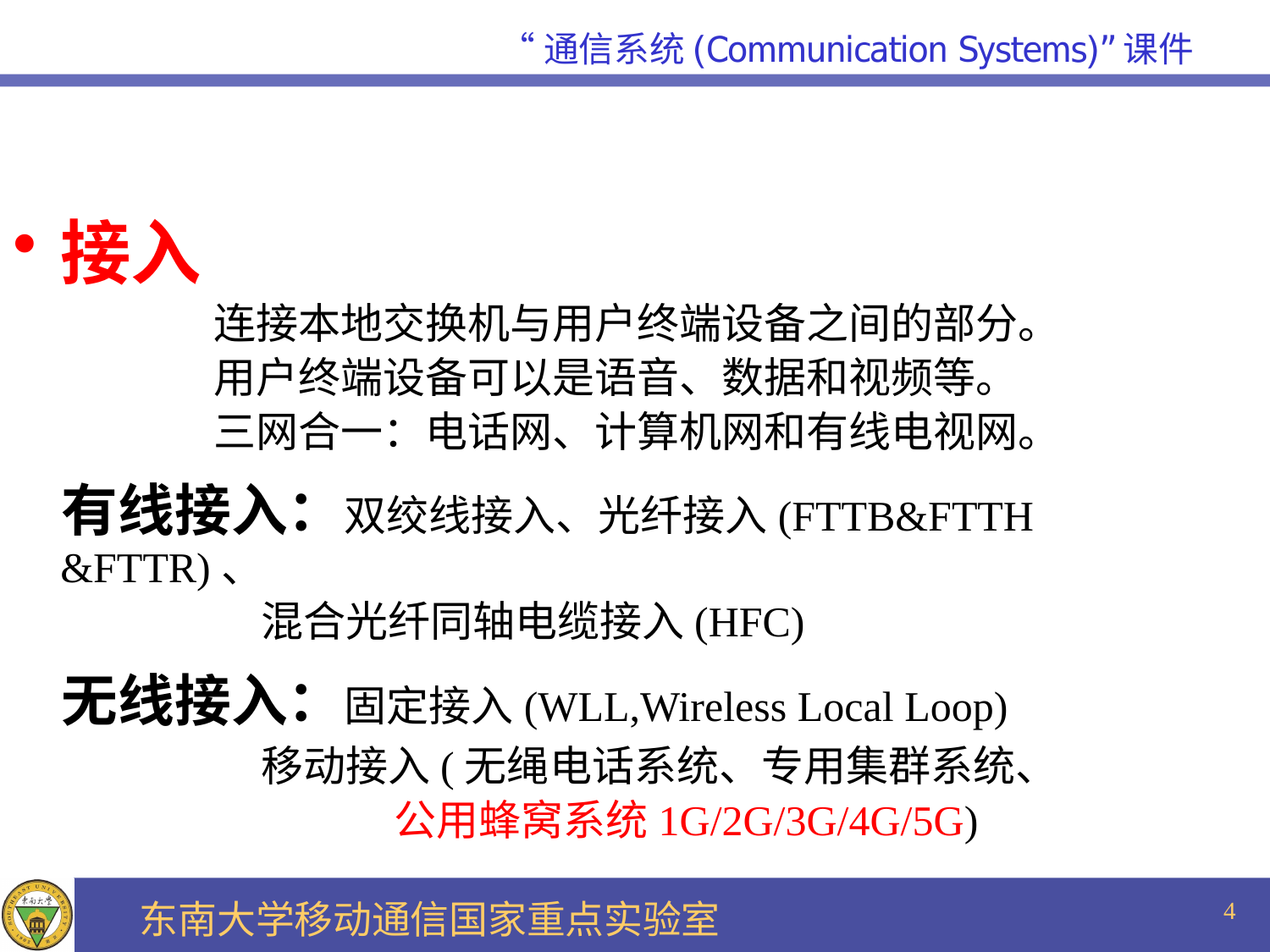

接入
                    连接本地交换机与用户终端设备之间的部分。
                    用户终端设备可以是语音、数据和视频等。
                    三网合一：电话网、计算机网和有线电视网。
  有线接入：双绞线接入、光纤接入(FTTB&FTTH &FTTR)、
                         混合光纤同轴电缆接入(HFC)
  无线接入：固定接入(WLL,Wireless Local Loop)
                         移动接入(无绳电话系统、专用集群系统、
                                       公用蜂窝系统1G/2G/3G/4G/5G)
4